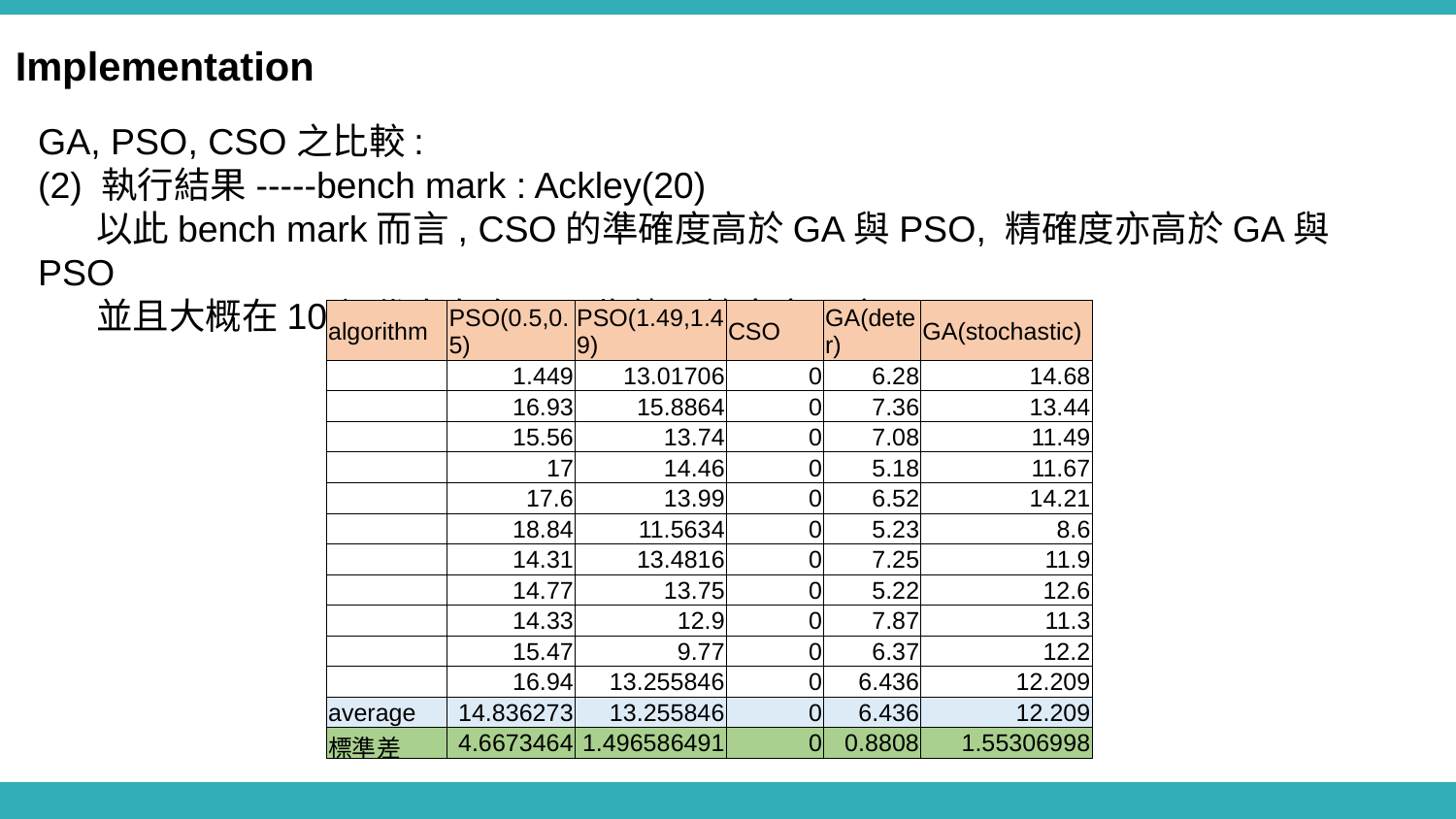

Implementation

GA, PSO, CSO之比較:
(2) 執行結果-----bench mark : Ackley(20)
      以此bench mark而言, CSO的準確度高於GA與PSO, 精確度亦高於GA與PSO
      並且大概在10個代次左右即可收斂, 效率亦最高

| algorithm | PSO(0.5,0.5) | PSO(1.49,1.49) | CSO | GA(deter) | GA(stochastic) |
| --- | --- | --- | --- | --- | --- |
|  | 1.449 | 13.01706 | 0 | 6.28 | 14.68 |
|  | 16.93 | 15.8864 | 0 | 7.36 | 13.44 |
|  | 15.56 | 13.74 | 0 | 7.08 | 11.49 |
|  | 17 | 14.46 | 0 | 5.18 | 11.67 |
|  | 17.6 | 13.99 | 0 | 6.52 | 14.21 |
|  | 18.84 | 11.5634 | 0 | 5.23 | 8.6 |
|  | 14.31 | 13.4816 | 0 | 7.25 | 11.9 |
|  | 14.77 | 13.75 | 0 | 5.22 | 12.6 |
|  | 14.33 | 12.9 | 0 | 7.87 | 11.3 |
|  | 15.47 | 9.77 | 0 | 6.37 | 12.2 |
|  | 16.94 | 13.255846 | 0 | 6.436 | 12.209 |
| average | 14.836273 | 13.255846 | 0 | 6.436 | 12.209 |
| 標準差 | 4.6673464 | 1.496586491 | 0 | 0.8808 | 1.55306998 |